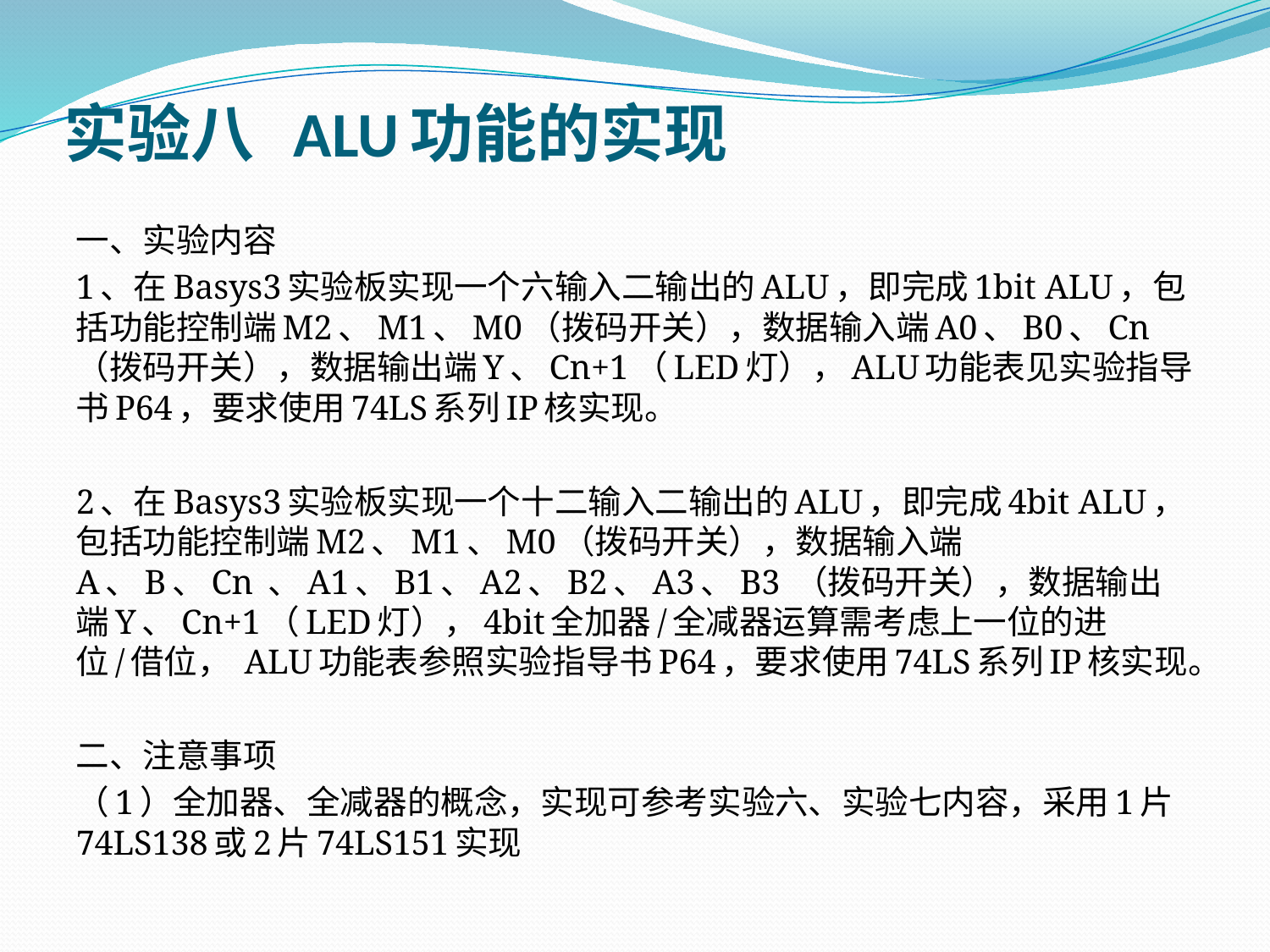

# 实验八  ALU功能的实现

一、实验内容
1、在Basys3实验板实现一个六输入二输出的ALU，即完成1bit ALU，包括功能控制端M2、M1、M0（拨码开关），数据输入端A0、B0、Cn（拨码开关），数据输出端Y、Cn+1（LED灯），ALU功能表见实验指导书P64，要求使用74LS系列IP核实现。

2、在Basys3实验板实现一个十二输入二输出的ALU，即完成4bit ALU，包括功能控制端M2、M1、M0（拨码开关），数据输入端A、B、Cn 、A1、B1、A2、B2、A3、B3 （拨码开关），数据输出端Y、Cn+1（LED灯），4bit全加器/全减器运算需考虑上一位的进位/借位， ALU功能表参照实验指导书P64，要求使用74LS系列IP核实现。

二、注意事项
（1）全加器、全减器的概念，实现可参考实验六、实验七内容，采用1片74LS138或2片74LS151实现